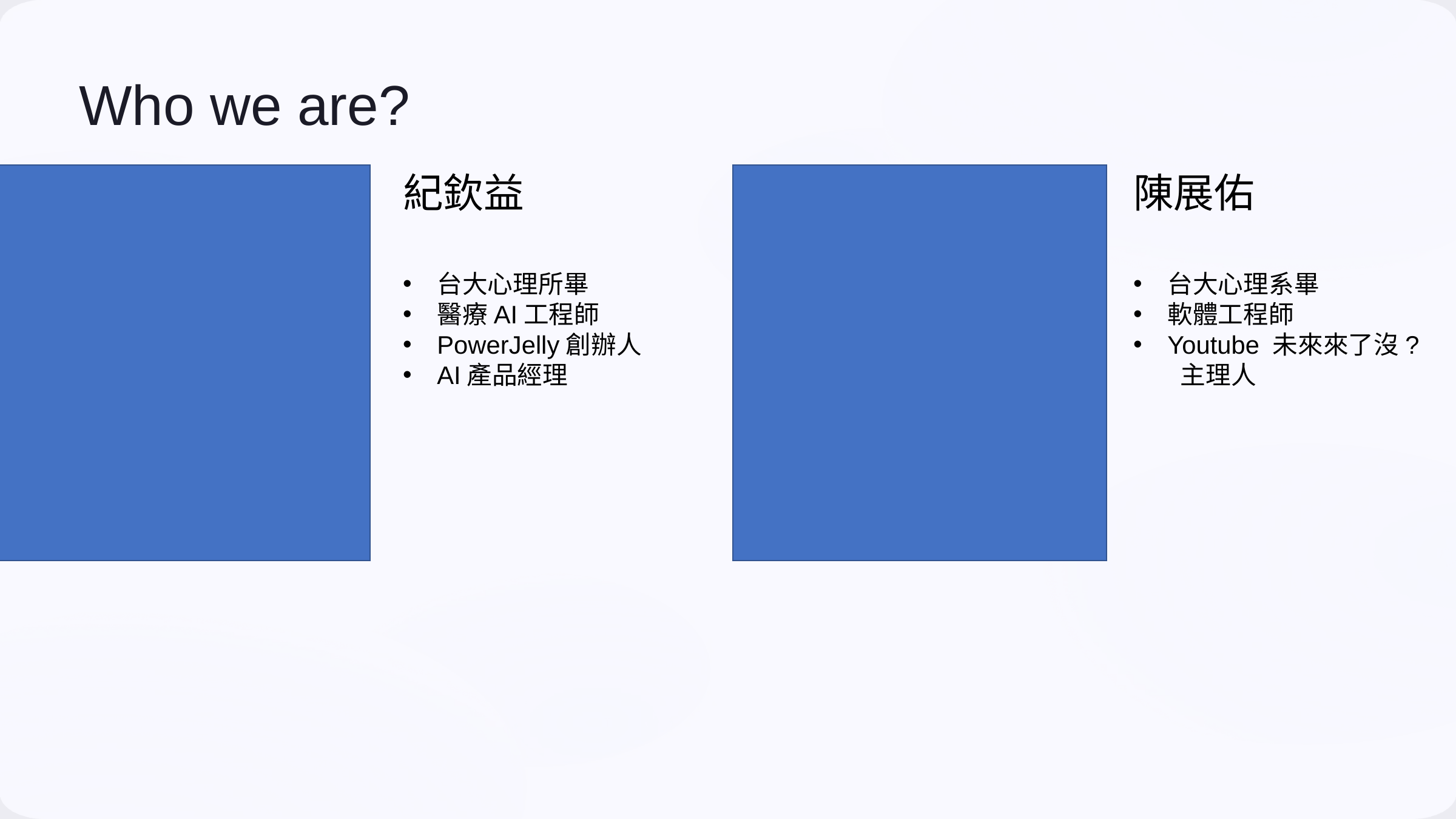

Who we are?
陳展佑
紀欽益

台大心理系畢
軟體工程師
Youtube 未來來了沒? 主理人
台大心理所畢
醫療AI工程師
PowerJelly創辦人
AI產品經理